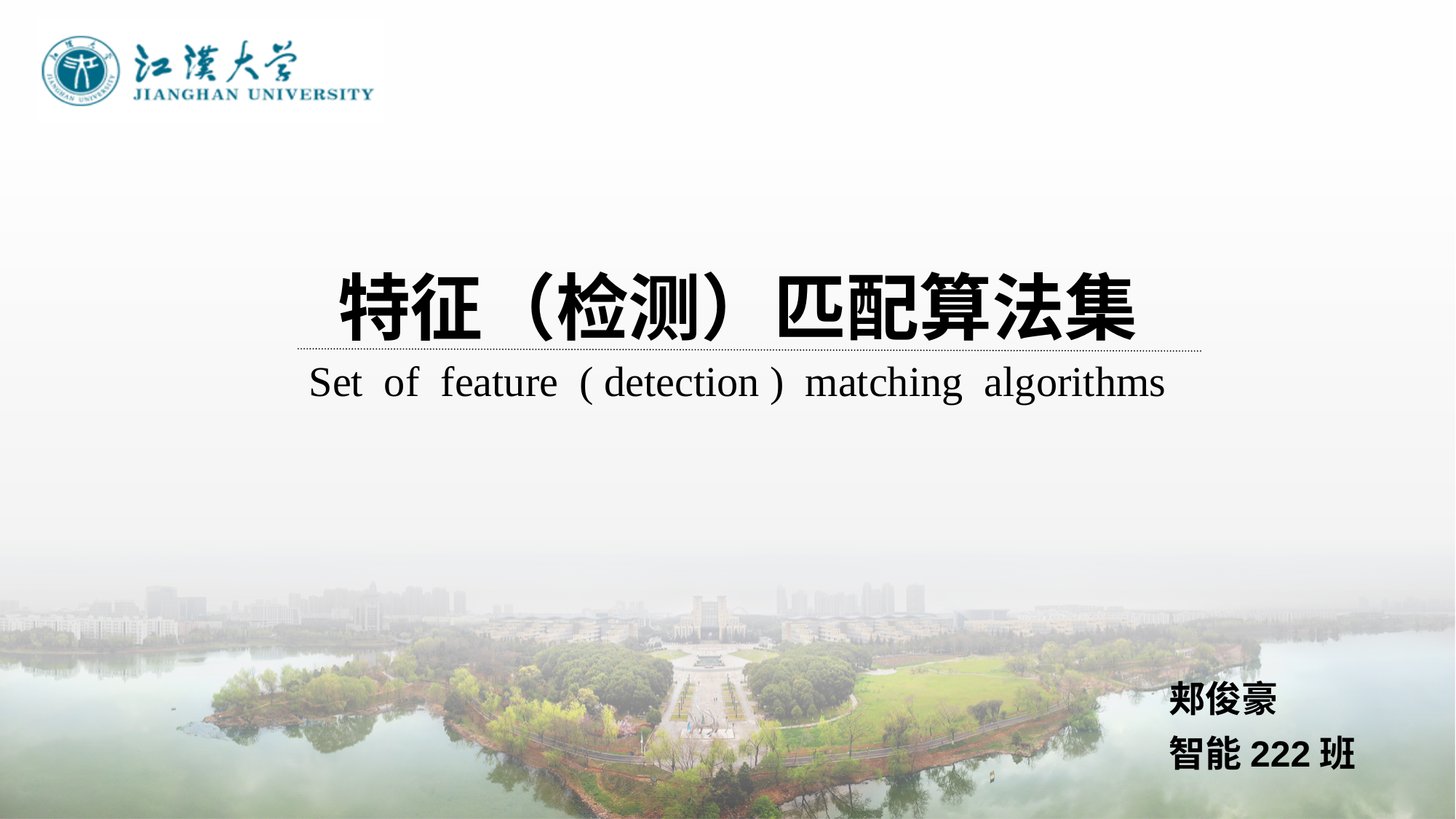

特征（检测）匹配算法集
Set  of  feature  ( detection )  matching  algorithms
郏俊豪
智能222班